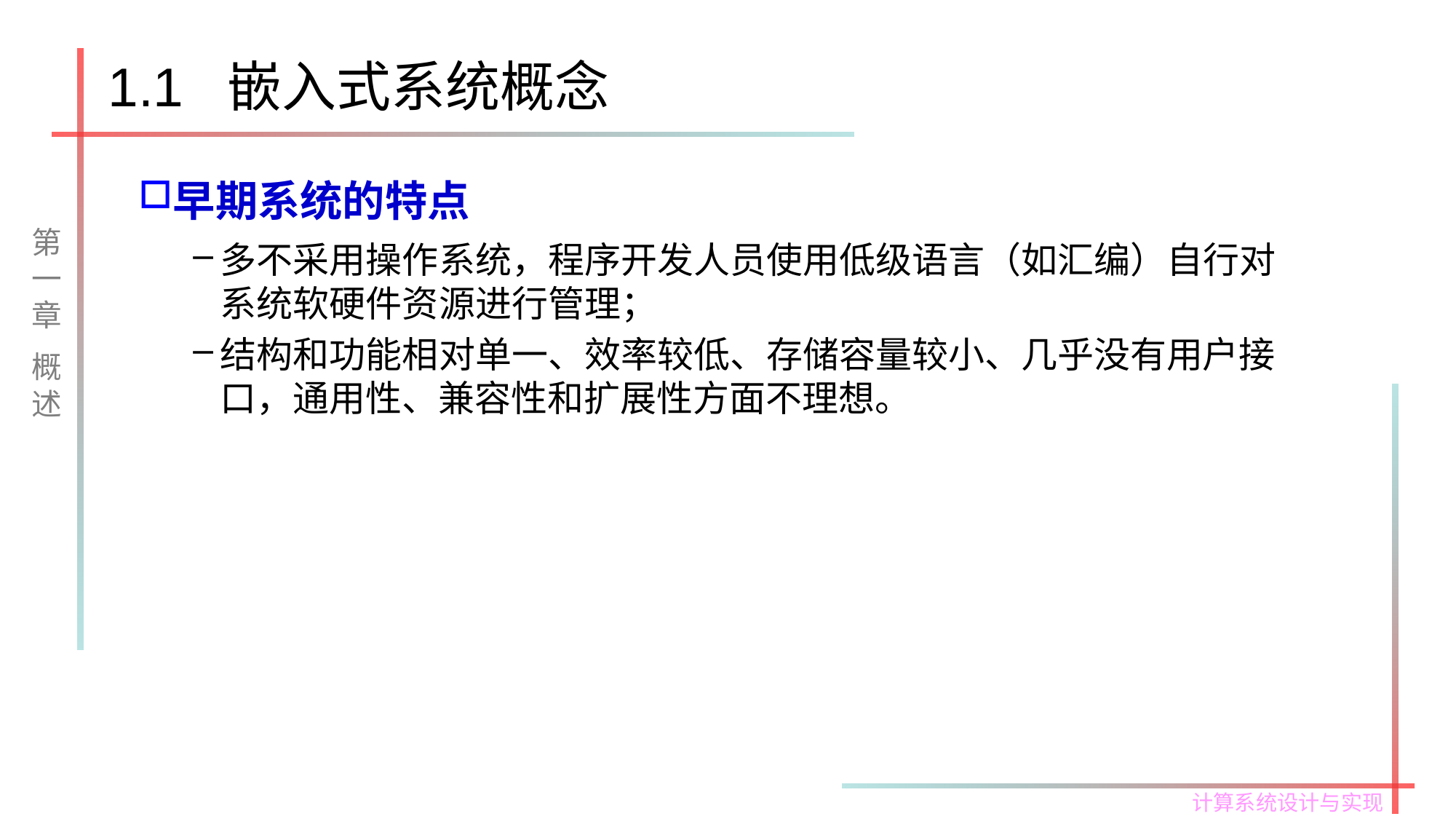

# 1.1  嵌入式系统概念
早期系统的特点
多不采用操作系统，程序开发人员使用低级语言（如汇编）自行对系统软硬件资源进行管理；
结构和功能相对单一、效率较低、存储容量较小、几乎没有用户接口，通用性、兼容性和扩展性方面不理想。
第一章
概述